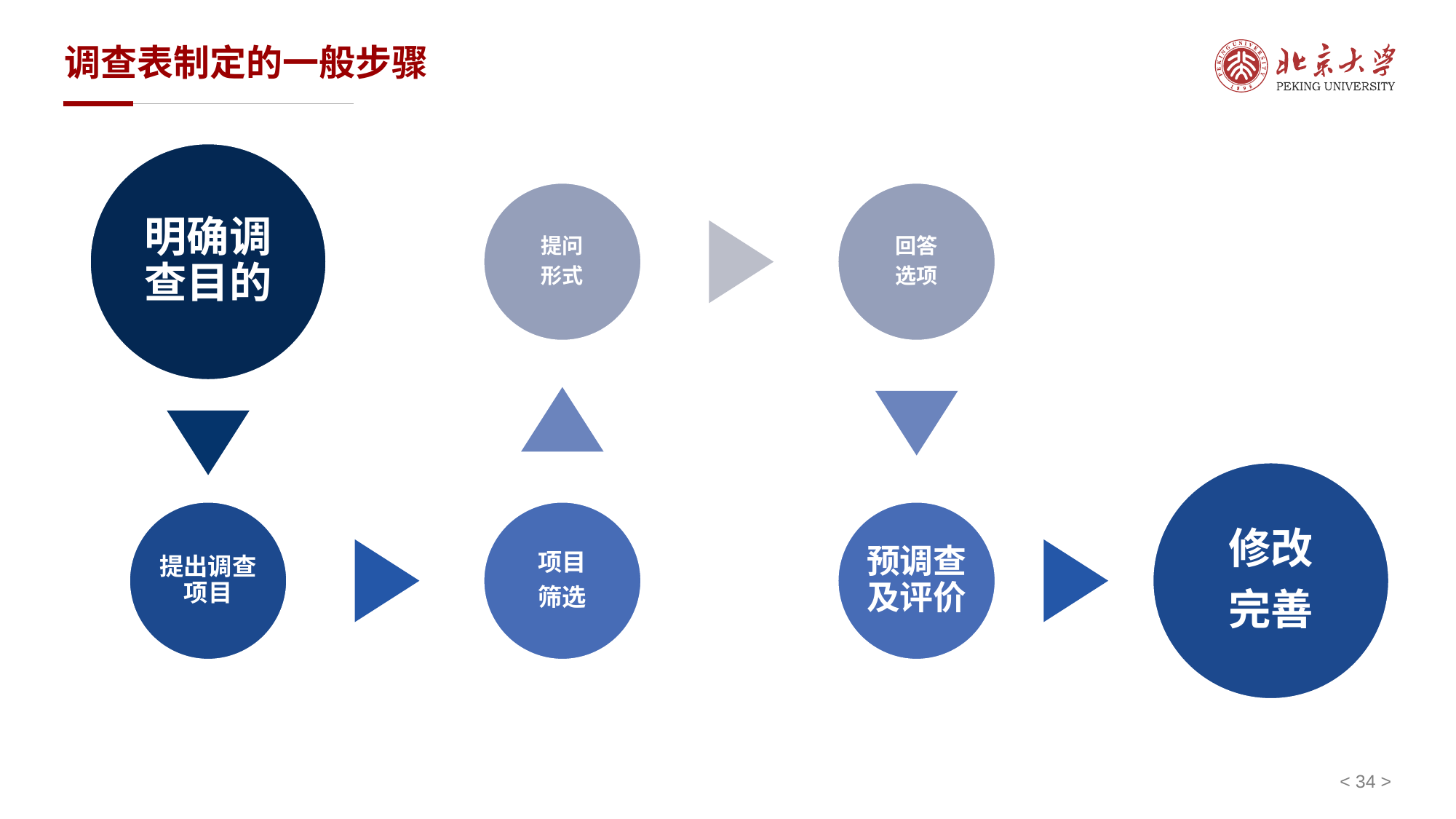

# 调查表制定的一般步骤
明确调查目的
提出调查项目
项目
筛选
提问
形式
回答
选项
预调查及评价
修改
完善
< 34 >